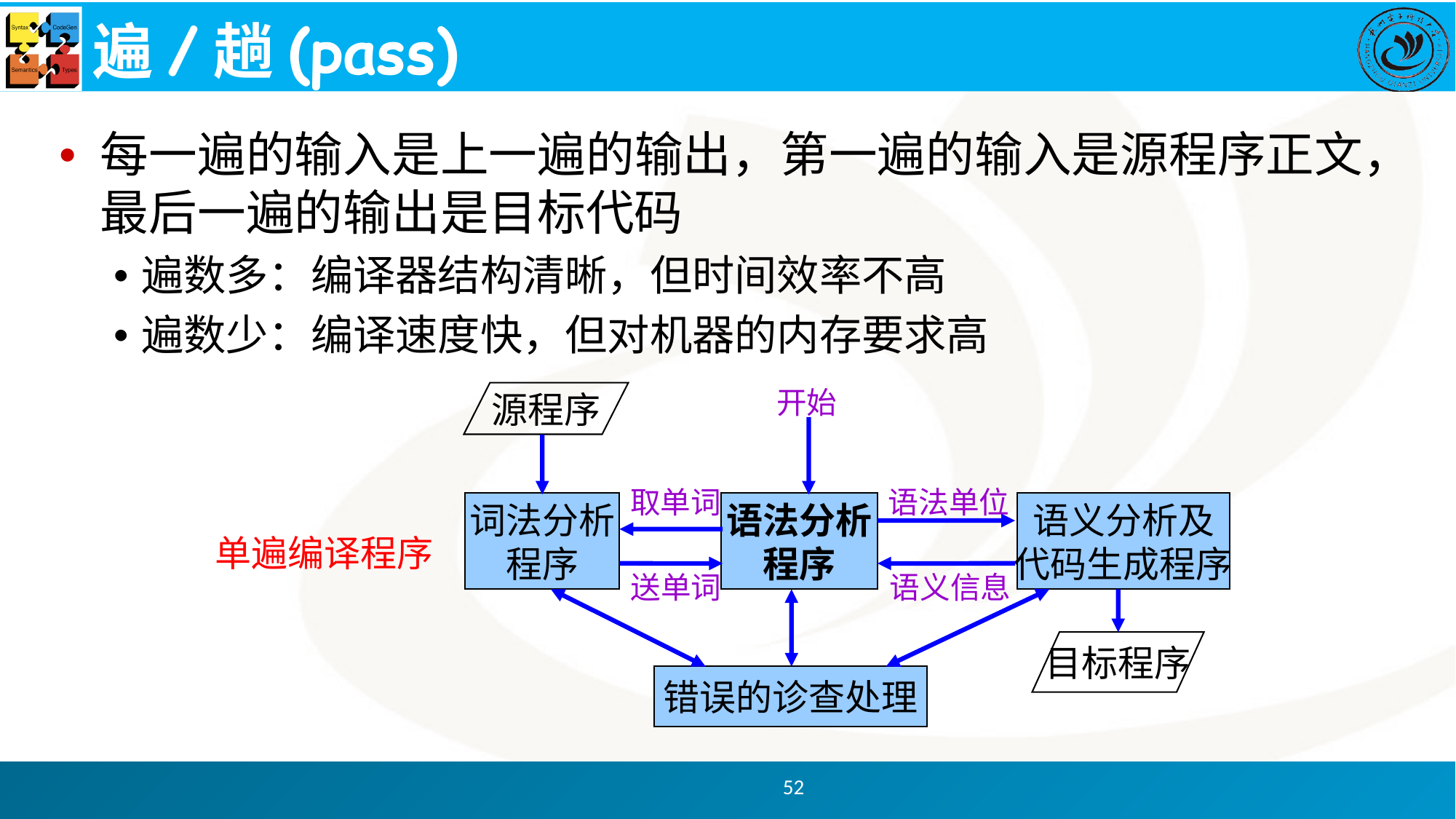

# 遍/趟(pass)
每一遍的输入是上一遍的输出，第一遍的输入是源程序正文，最后一遍的输出是目标代码
遍数多：编译器结构清晰，但时间效率不高
遍数少：编译速度快，但对机器的内存要求高
开始
源程序

取单词
语法单位
词法分析
程序
语法分析
程序
语义分析及
代码生成程序

送单词
语义信息

目标程序
错误的诊查处理
单遍编译程序
52